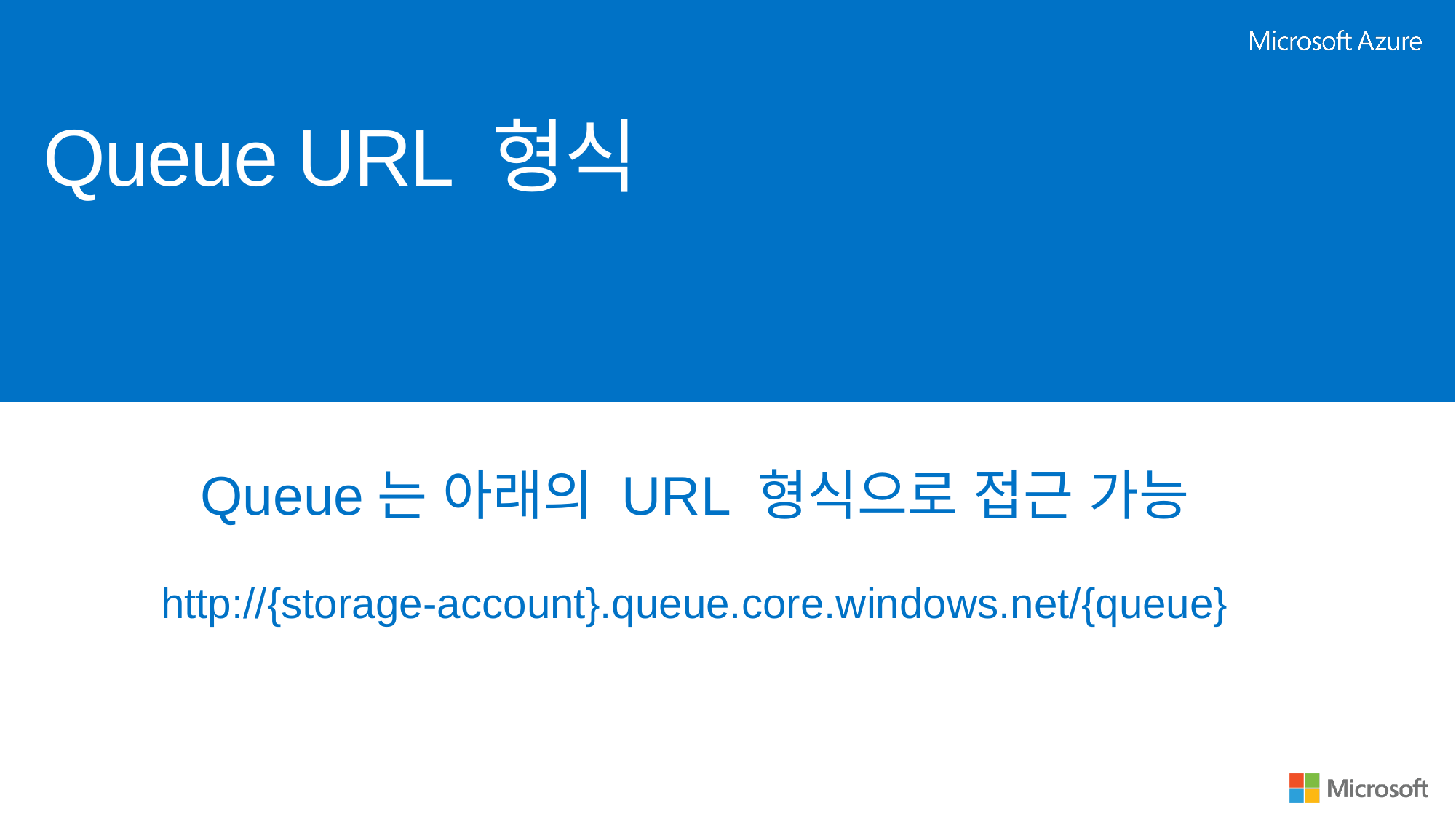

# Queue URL 형식
Queue는 아래의 URL 형식으로 접근 가능
http://{storage-account}.queue.core.windows.net/{queue}